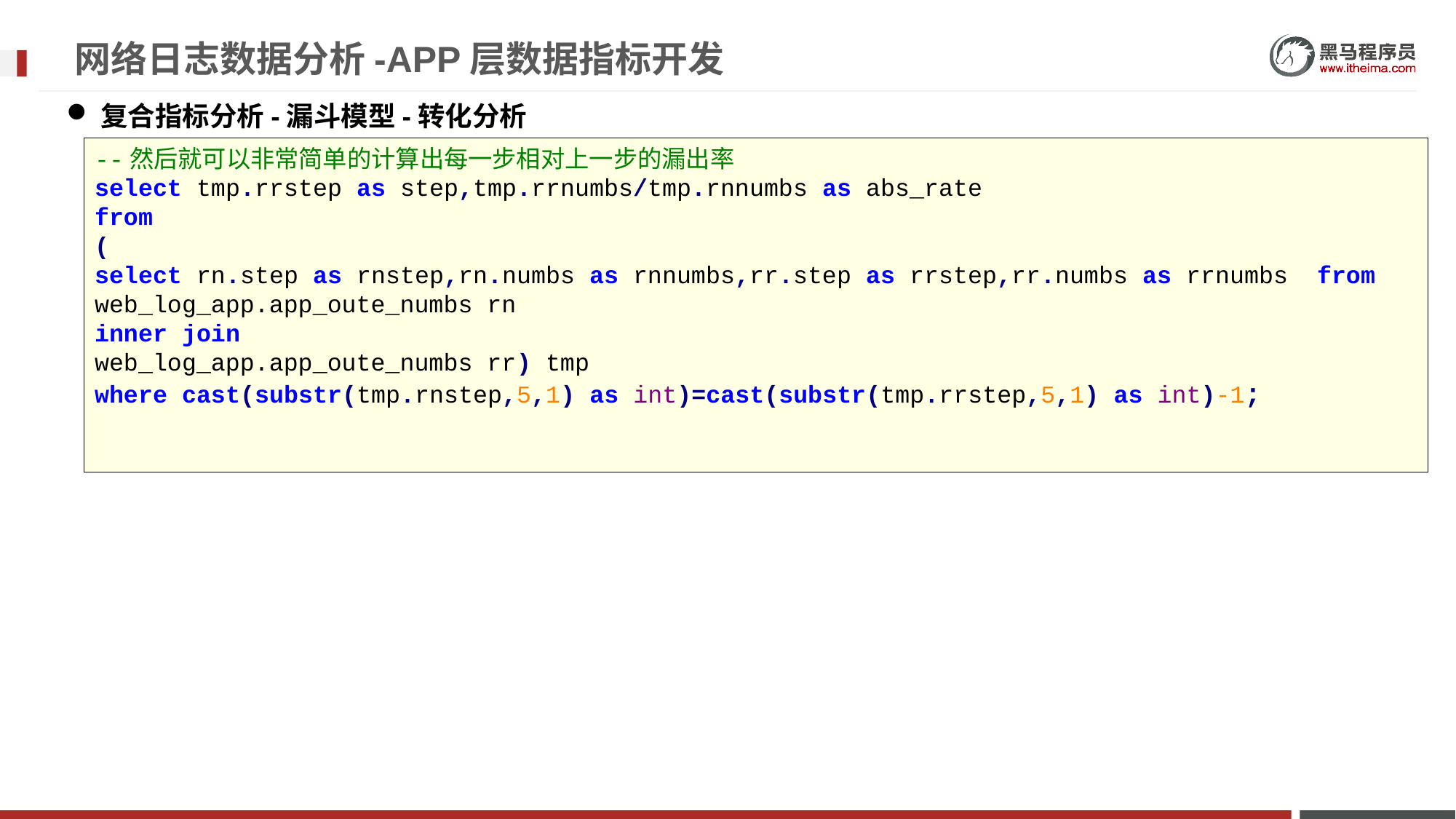

# 网络日志数据分析-APP层数据指标开发
复合指标分析-漏斗模型-转化分析
--然后就可以非常简单的计算出每一步相对上一步的漏出率
select tmp.rrstep as step,tmp.rrnumbs/tmp.rnnumbs as abs_rate
from
(
select rn.step as rnstep,rn.numbs as rnnumbs,rr.step as rrstep,rr.numbs as rrnumbs  from web_log_app.app_oute_numbs rn
inner join
web_log_app.app_oute_numbs rr) tmp
where cast(substr(tmp.rnstep,5,1) as int)=cast(substr(tmp.rrstep,5,1) as int)-1;